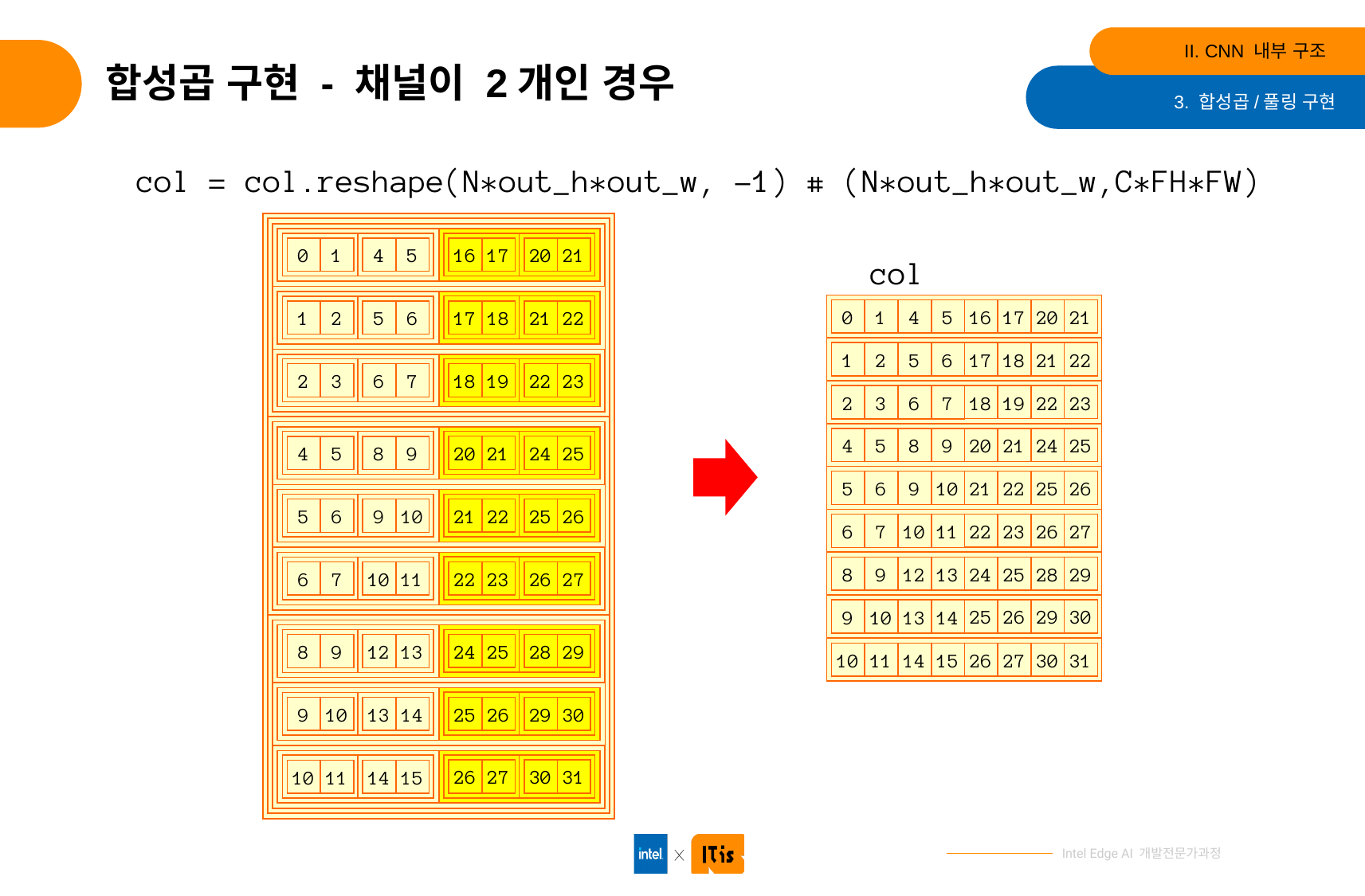

II. CNN 내부 구조
# 합성곱 구현 - 채널이 2개인 경우
3. 합성곱/풀링 구현
col = col.reshape(N*out_h*out_w, -1) # (N*out_h*out_w,C*FH*FW)

16
17
20
21
0
1
4
5
col

0
1
4
5
16
17
20
21
17
18
21
22
1
2
5
6

1
2
5
6
17
18
21
22

18
19
22
23
2
3
6
7

18
19
22
23
2
3
6
7

20
21
24
25
4
5
8
9

20
21
24
25
4
5
8
9

21
22
25
26
5
6
9
10

21
22
25
26
5
6
9
10

22
23
26
27
6
7
10
11

24
25
28
29

8
9
12
13
22
23
26
27
6
7
10
11

25
26
29
30
9
10
13
14

24
25
28
29
8
9
12
13

10
11
14
15
26
27
30
31

25
26
29
30
9
10
13
14

26
27
30
31
10
11
14
15